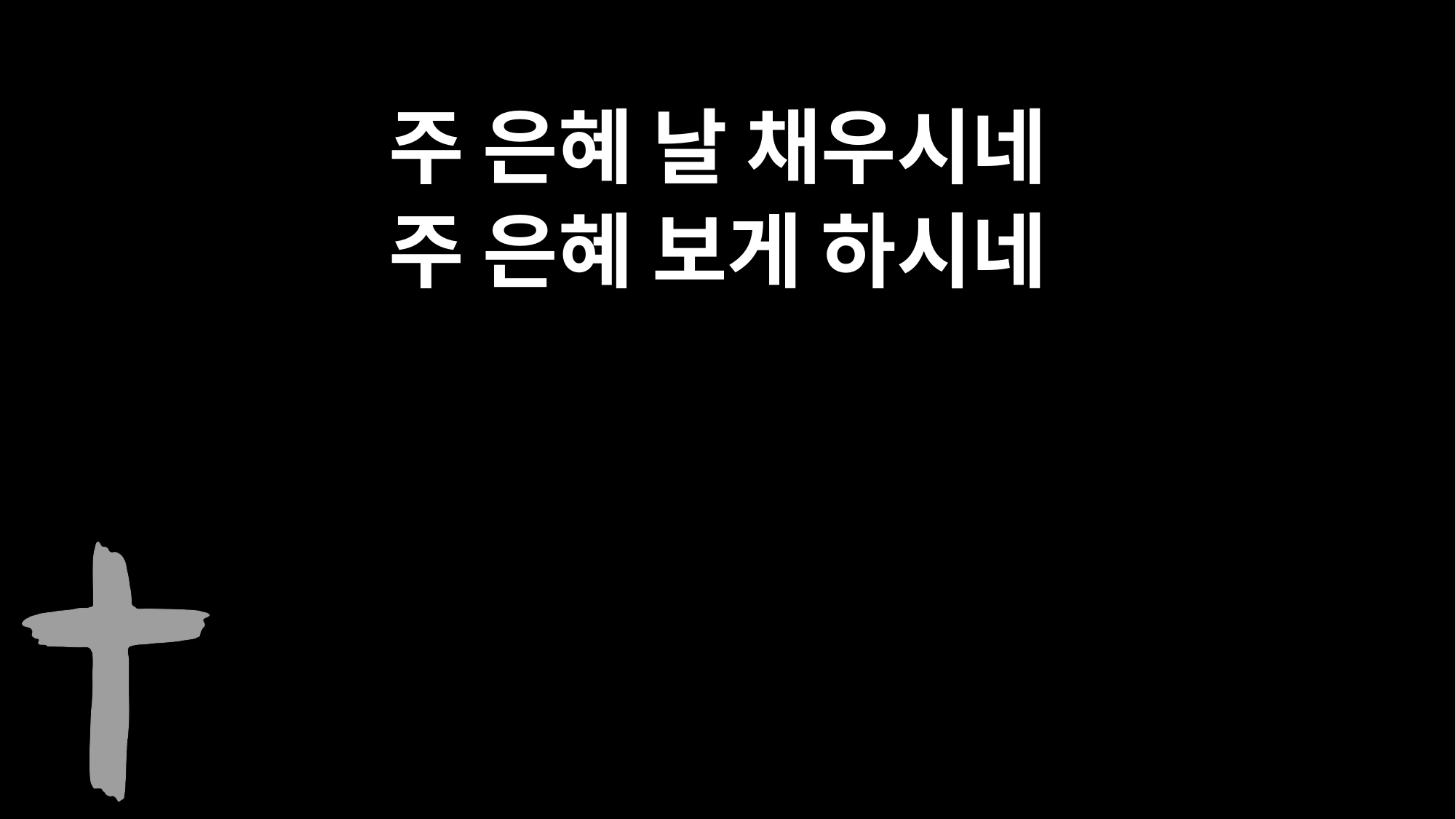

주 은혜 날 채우시네
주 은혜 보게 하시네